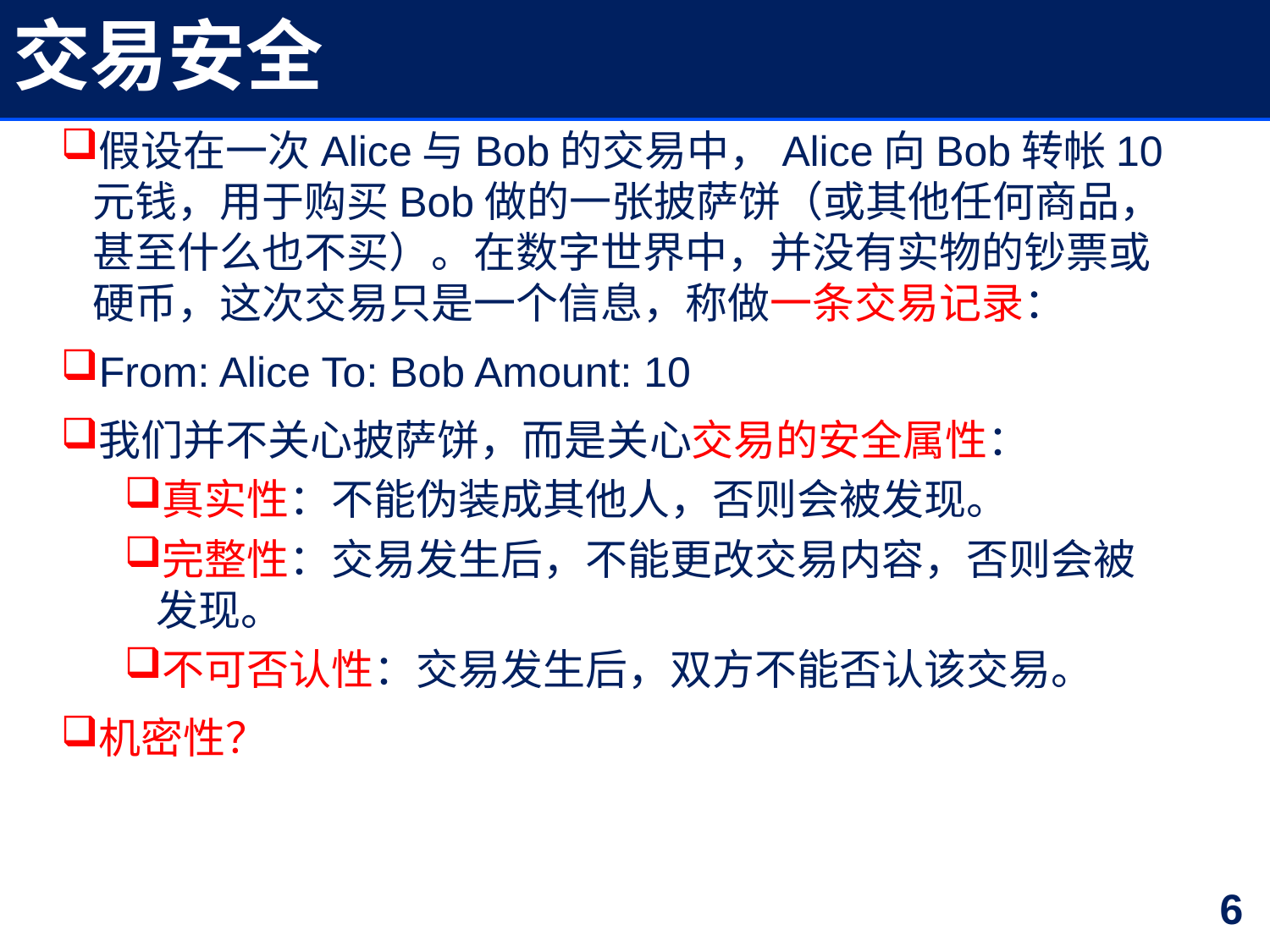

# 交易安全
假设在一次Alice与Bob的交易中，Alice向Bob转帐10元钱，用于购买Bob做的一张披萨饼（或其他任何商品，甚至什么也不买）。在数字世界中，并没有实物的钞票或硬币，这次交易只是一个信息，称做一条交易记录：
From: Alice To: Bob Amount: 10
我们并不关心披萨饼，而是关心交易的安全属性：
真实性：不能伪装成其他人，否则会被发现。
完整性：交易发生后，不能更改交易内容，否则会被发现。
不可否认性：交易发生后，双方不能否认该交易。
机密性？

6